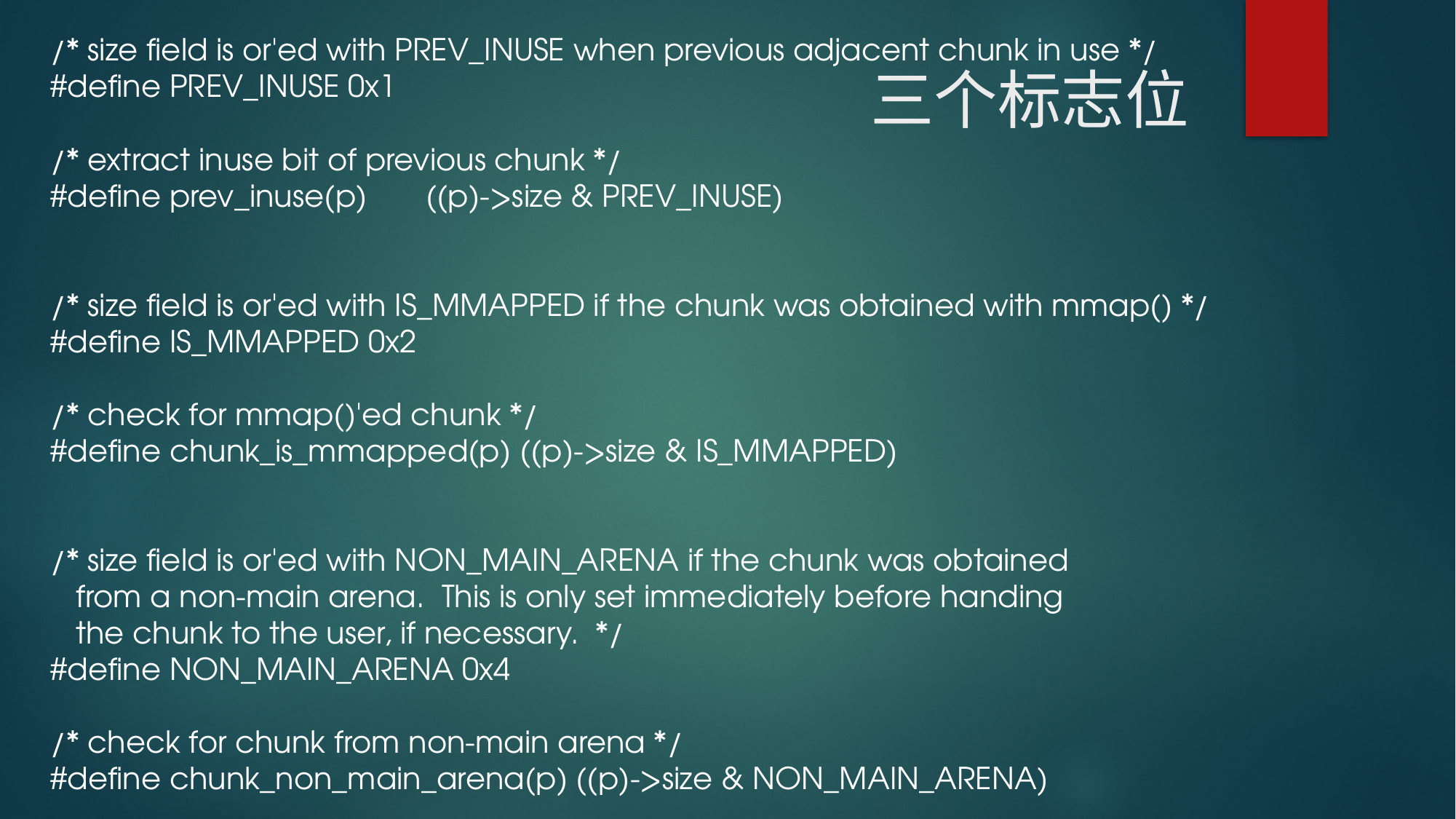

/* size field is or'ed with PREV_INUSE when previous adjacent chunk in use */
#define PREV_INUSE 0x1

/* extract inuse bit of previous chunk */
#define prev_inuse(p)       ((p)->size & PREV_INUSE)

/* size field is or'ed with IS_MMAPPED if the chunk was obtained with mmap() */
#define IS_MMAPPED 0x2

/* check for mmap()'ed chunk */
#define chunk_is_mmapped(p) ((p)->size & IS_MMAPPED)

/* size field is or'ed with NON_MAIN_ARENA if the chunk was obtained
   from a non-main arena.  This is only set immediately before handing
   the chunk to the user, if necessary.  */
#define NON_MAIN_ARENA 0x4

/* check for chunk from non-main arena */
#define chunk_non_main_arena(p) ((p)->size & NON_MAIN_ARENA)
# 三个标志位